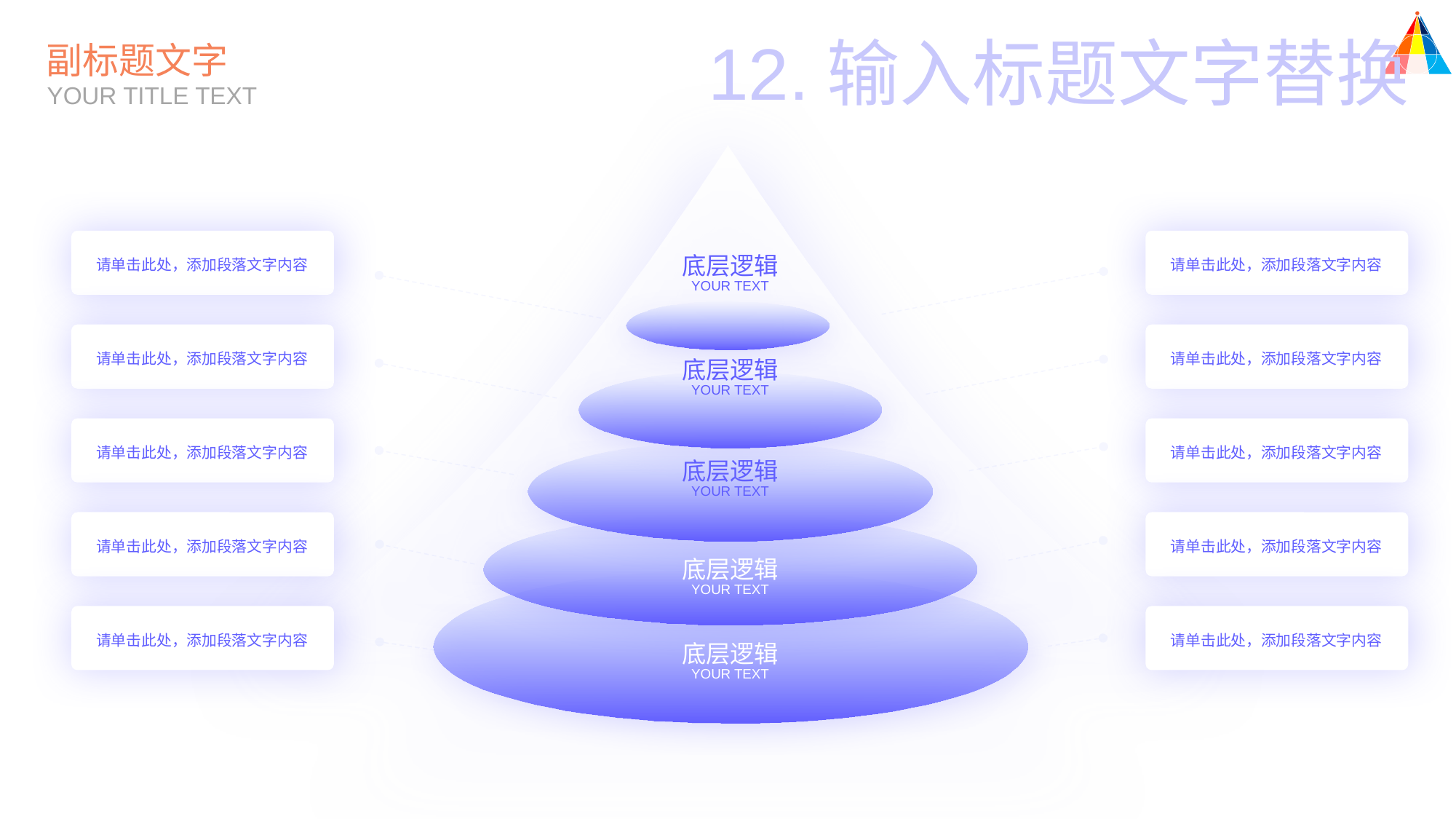

12.输入标题文字替换
副标题文字
YOUR TITLE TEXT

请单击此处，添加段落文字内容
请单击此处，添加段落文字内容
底层逻辑
YOUR TEXT

请单击此处，添加段落文字内容

请单击此处，添加段落文字内容
底层逻辑

YOUR TEXT

请单击此处，添加段落文字内容

请单击此处，添加段落文字内容

底层逻辑
YOUR TEXT

请单击此处，添加段落文字内容

请单击此处，添加段落文字内容

底层逻辑

YOUR TEXT

请单击此处，添加段落文字内容

请单击此处，添加段落文字内容
底层逻辑
YOUR TEXT